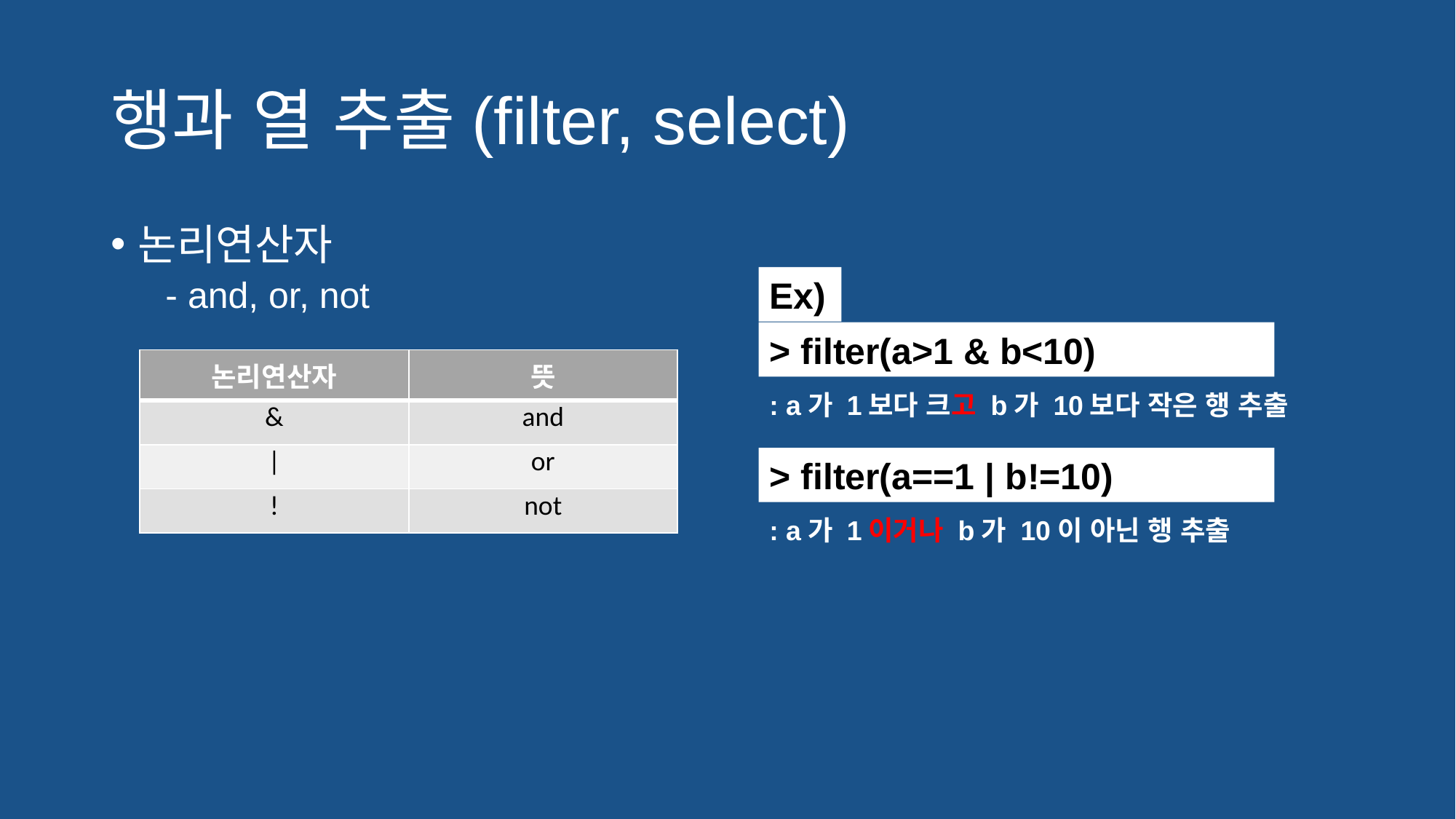

# 행과 열 추출(filter, select)
논리연산자
- and, or, not

Ex)
> filter(a>1 & b<10)
| 논리연산자 | 뜻 |
| --- | --- |
| & | and |
| | | or |
| ! | not |
: a가 1보다 크고 b가 10보다 작은 행 추출
> filter(a==1 | b!=10)
: a가 1이거나 b가 10이 아닌 행 추출